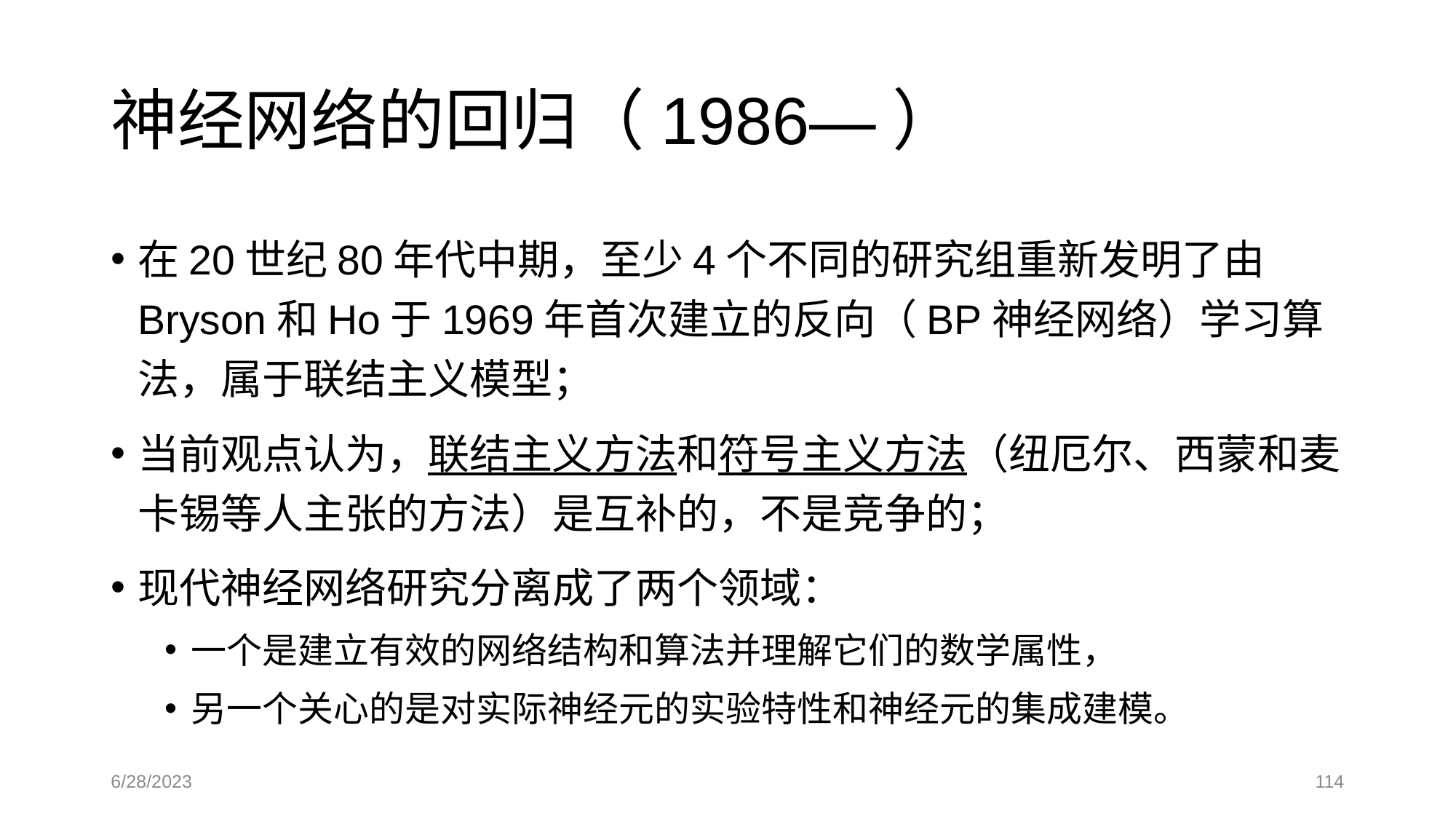

# 神经网络的回归（1986—）
在20世纪80年代中期，至少4个不同的研究组重新发明了由Bryson和Ho于1969年首次建立的反向（BP神经网络）学习算法，属于联结主义模型；
当前观点认为，联结主义方法和符号主义方法（纽厄尔、西蒙和麦卡锡等人主张的方法）是互补的，不是竞争的；
现代神经网络研究分离成了两个领域：
一个是建立有效的网络结构和算法并理解它们的数学属性，
另一个关心的是对实际神经元的实验特性和神经元的集成建模。
6/28/2023
114